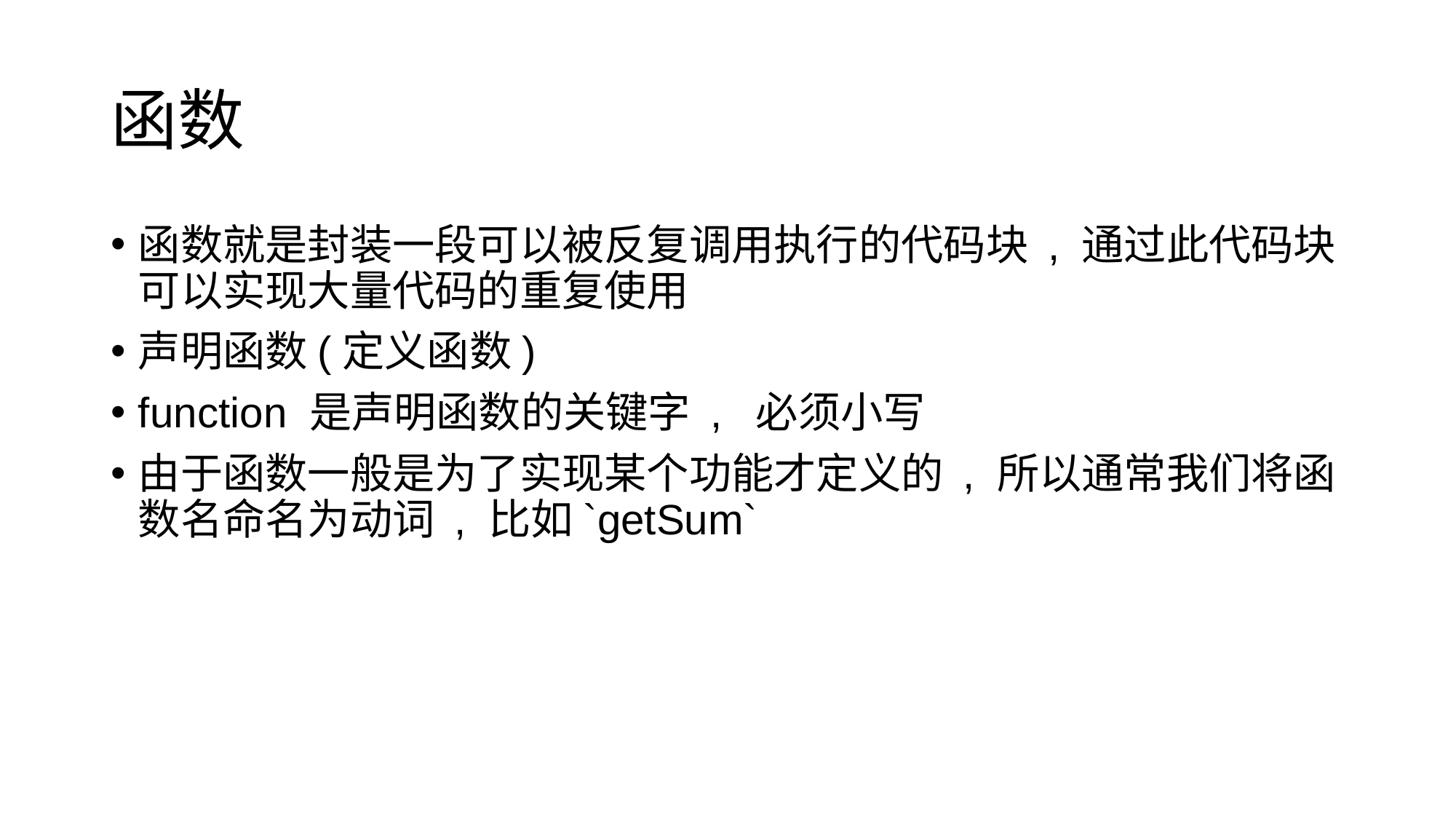

# 函数
函数就是封装一段可以被反复调用执行的代码块 , 通过此代码块可以实现大量代码的重复使用
声明函数(定义函数)
function 是声明函数的关键字 ,  必须小写
由于函数一般是为了实现某个功能才定义的 , 所以通常我们将函数名命名为动词 , 比如`getSum`